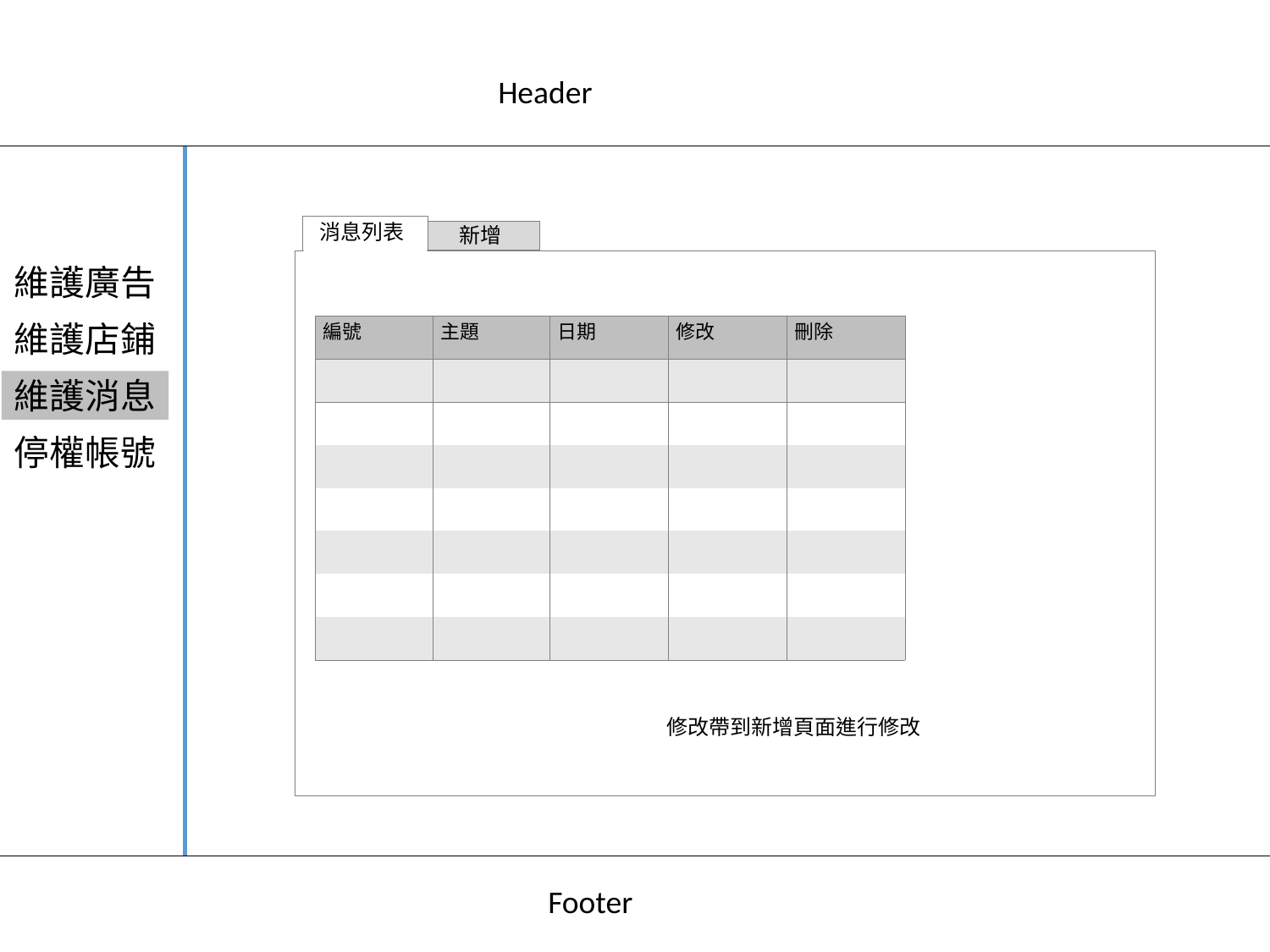

Header
消息列表

新增

維護廣告
維護店鋪
| 編號 | 主題 | 日期 | 修改 | 刪除 |
| --- | --- | --- | --- | --- |
|  |  |  |  |  |
|  |  |  |  |  |
|  |  |  |  |  |
|  |  |  |  |  |
|  |  |  |  |  |
|  |  |  |  |  |
|  |  |  |  |  |
維護消息
停權帳號
修改帶到新增頁面進行修改
Footer